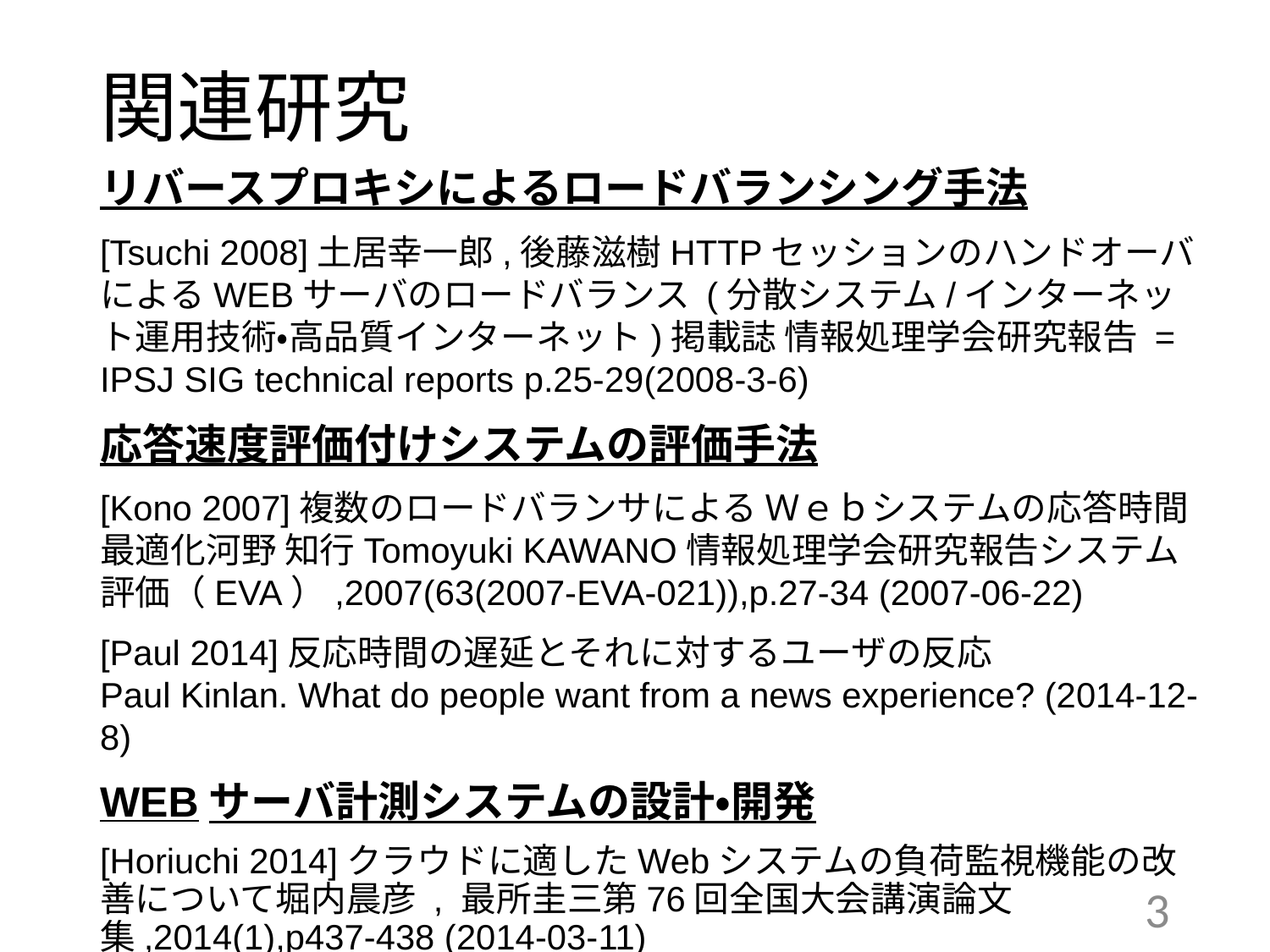

# 関連研究
リバースプロキシによるロードバランシング手法
[Tsuchi 2008]土居幸一郎,後藤滋樹HTTPセッションのハンドオーバによるWEBサーバのロードバランス (分散システム/インターネット運用技術・高品質インターネット)掲載誌 情報処理学会研究報告 = IPSJ SIG technical reports p.25-29(2008-3-6)
応答速度評価付けシステムの評価手法
[Kono 2007]複数のロードバランサによる Ｗｅｂシステムの応答時間最適化河野 知行Tomoyuki KAWANO情報処理学会研究報告システム評価（EVA）,2007(63(2007-EVA-021)),p.27-34 (2007-06-22)
[Paul 2014]反応時間の遅延とそれに対するユーザの反応
Paul Kinlan. What do people want from a news experience? (2014-12-8)
WEBサーバ計測システムの設計・開発
[Horiuchi 2014]クラウドに適したWebシステムの負荷監視機能の改善について堀内晨彦 , 最所圭三第76回全国大会講演論文集,2014(1),p437-438 (2014-03-11)
3